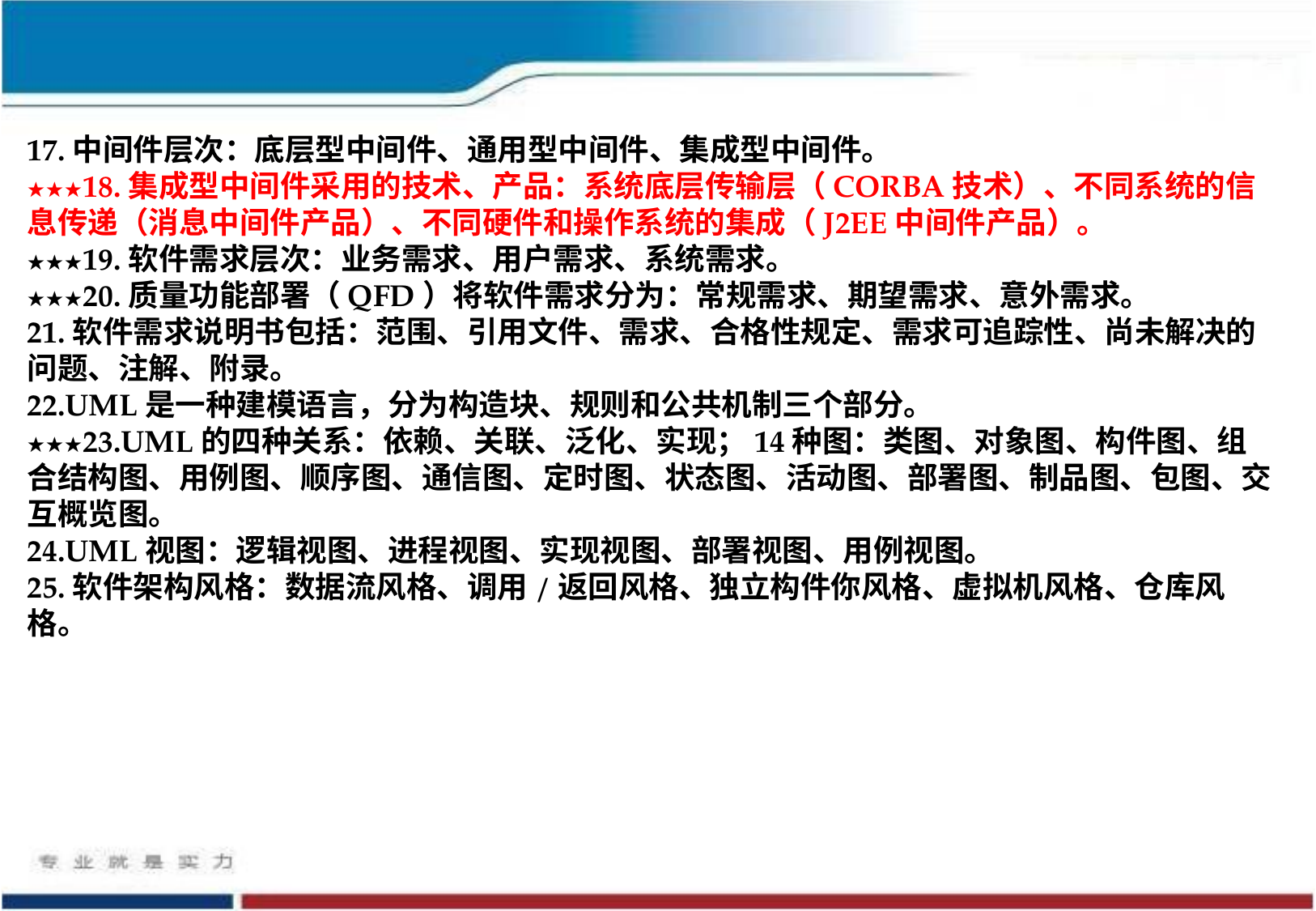

17.中间件层次：底层型中间件、通用型中间件、集成型中间件。
★★★18.集成型中间件采用的技术、产品：系统底层传输层（CORBA技术）、不同系统的信息传递（消息中间件产品）、不同硬件和操作系统的集成（J2EE中间件产品）。
★★★19.软件需求层次：业务需求、用户需求、系统需求。
★★★20.质量功能部署（QFD）将软件需求分为：常规需求、期望需求、意外需求。
21.软件需求说明书包括：范围、引用文件、需求、合格性规定、需求可追踪性、尚未解决的问题、注解、附录。
22.UML是一种建模语言，分为构造块、规则和公共机制三个部分。
★★★23.UML的四种关系：依赖、关联、泛化、实现；14种图：类图、对象图、构件图、组合结构图、用例图、顺序图、通信图、定时图、状态图、活动图、部署图、制品图、包图、交互概览图。
24.UML视图：逻辑视图、进程视图、实现视图、部署视图、用例视图。
25.软件架构风格：数据流风格、调用/返回风格、独立构件你风格、虚拟机风格、仓库风格。